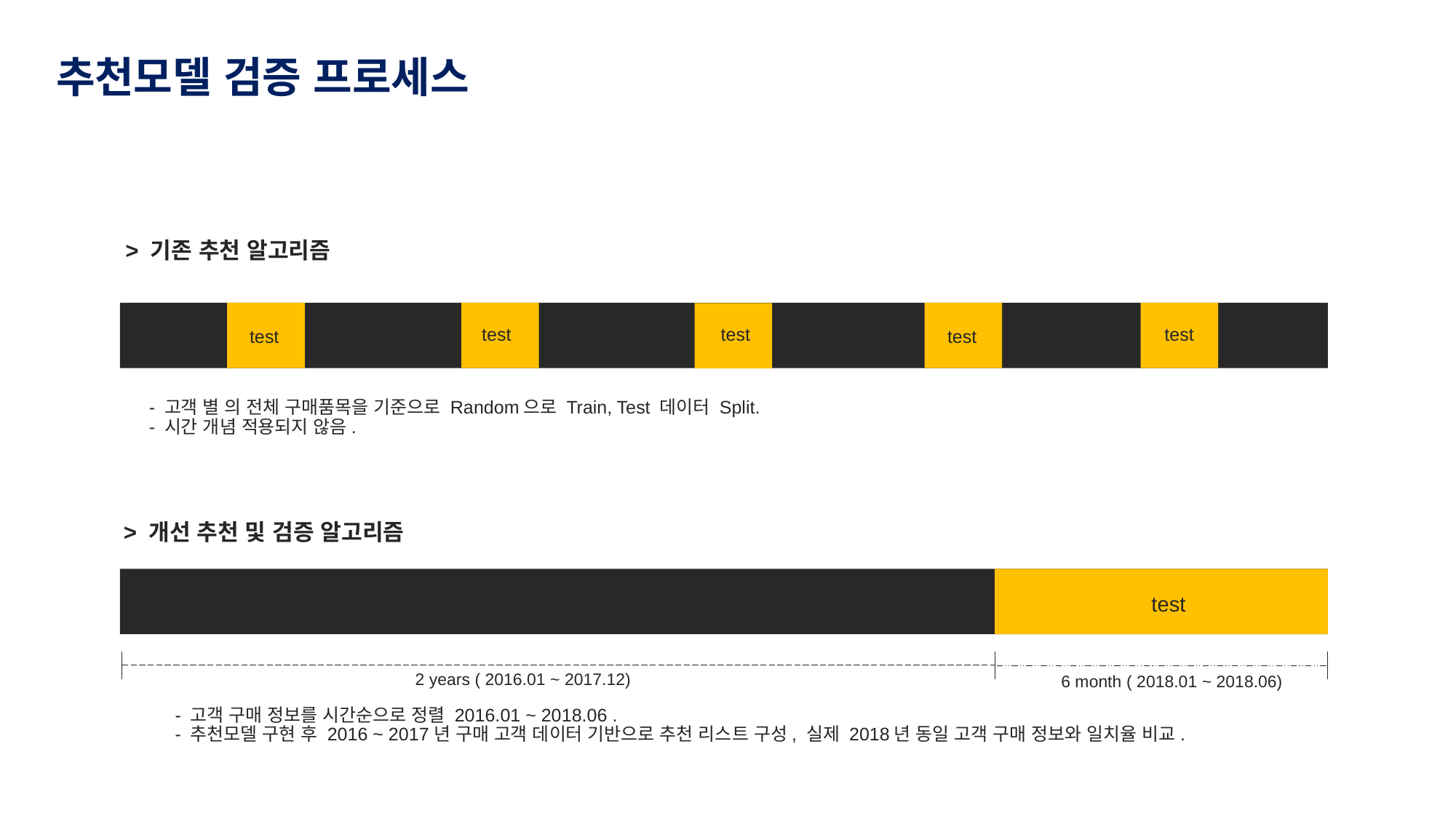

추천모델 검증 프로세스
> 기존 추천 알고리즘

test

test
test
test
test
 - 고객 별 의 전체 구매품목을 기준으로 Random으로 Train, Test 데이터 Split.
 - 시간 개념 적용되지 않음.
> 개선 추천 및 검증 알고리즘

test
2 years ( 2016.01 ~ 2017.12)
6 month ( 2018.01 ~ 2018.06)
 - 고객 구매 정보를 시간순으로 정렬 2016.01 ~ 2018.06 .
 - 추천모델 구현 후 2016 ~ 2017년 구매 고객 데이터 기반으로 추천 리스트 구성, 실제 2018년 동일 고객 구매 정보와 일치율 비교.